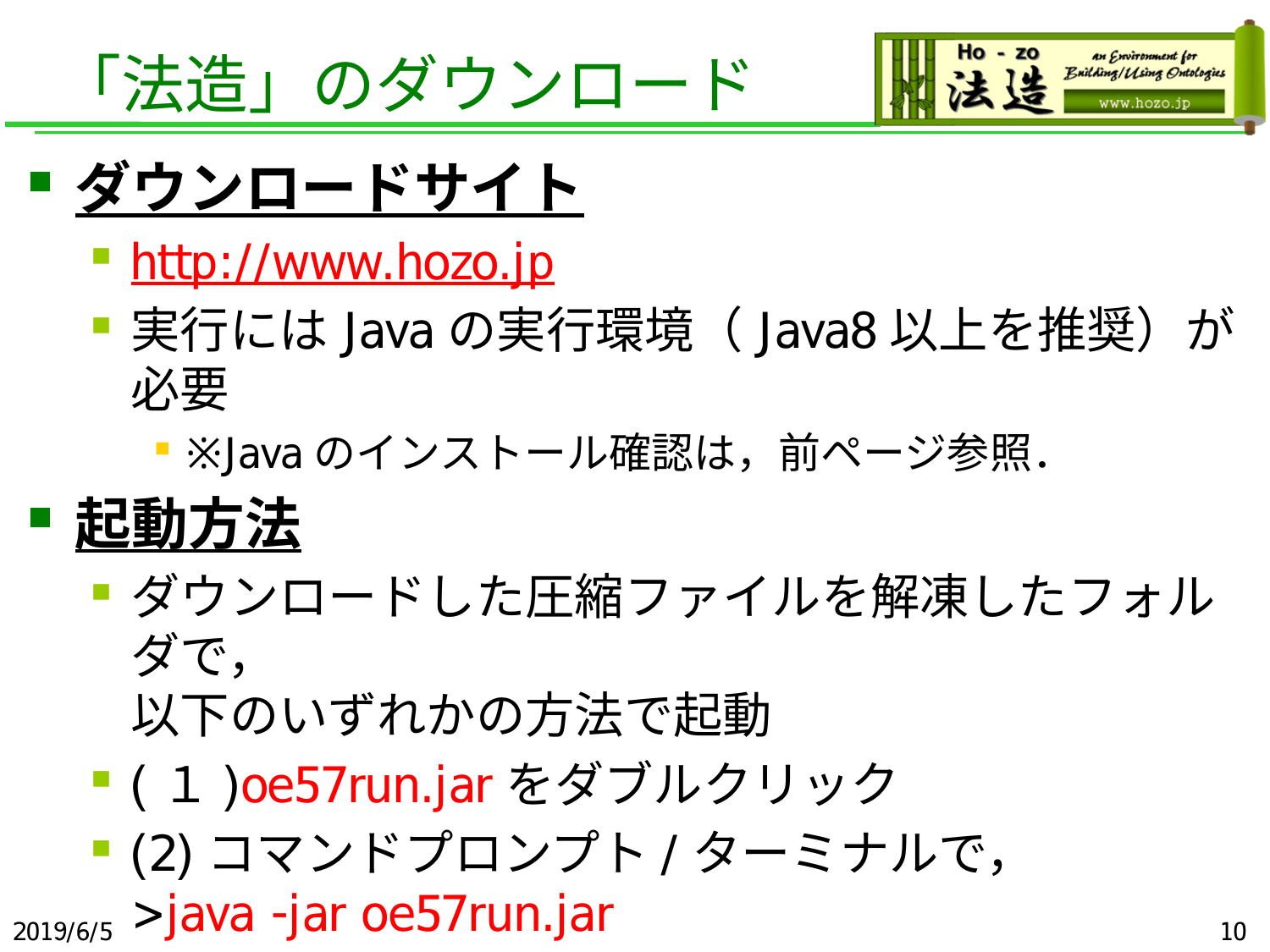

# 「法造」のダウンロード
ダウンロードサイト
http://www.hozo.jp
実行にはJavaの実行環境（Java8以上を推奨）が必要
※Javaのインストール確認は，前ページ参照．
起動方法
ダウンロードした圧縮ファイルを解凍したフォルダで，
以下のいずれかの方法で起動
(１)oe57run.jarをダブルクリック
(2)コマンドプロンプト/ターミナルで，
>java -jar oe57run.jar
(3)oe5.batをダブルクリック【Windowsのみ】
2019/6/5
10